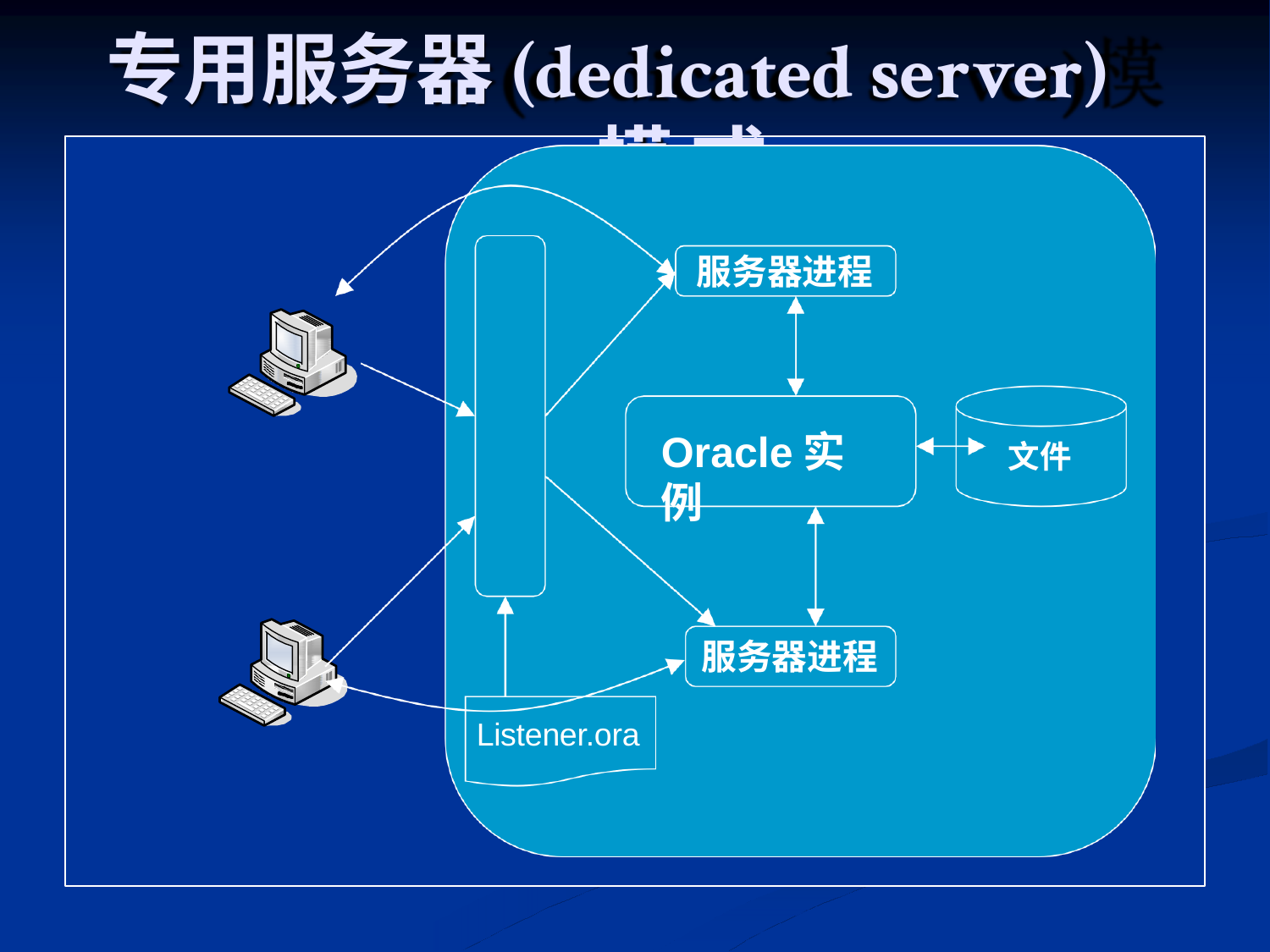

# 专用服务器(dedicated server)模 式

服务器进程

监

听 器

Oracle实例
文件

服务器进程

Listener.ora